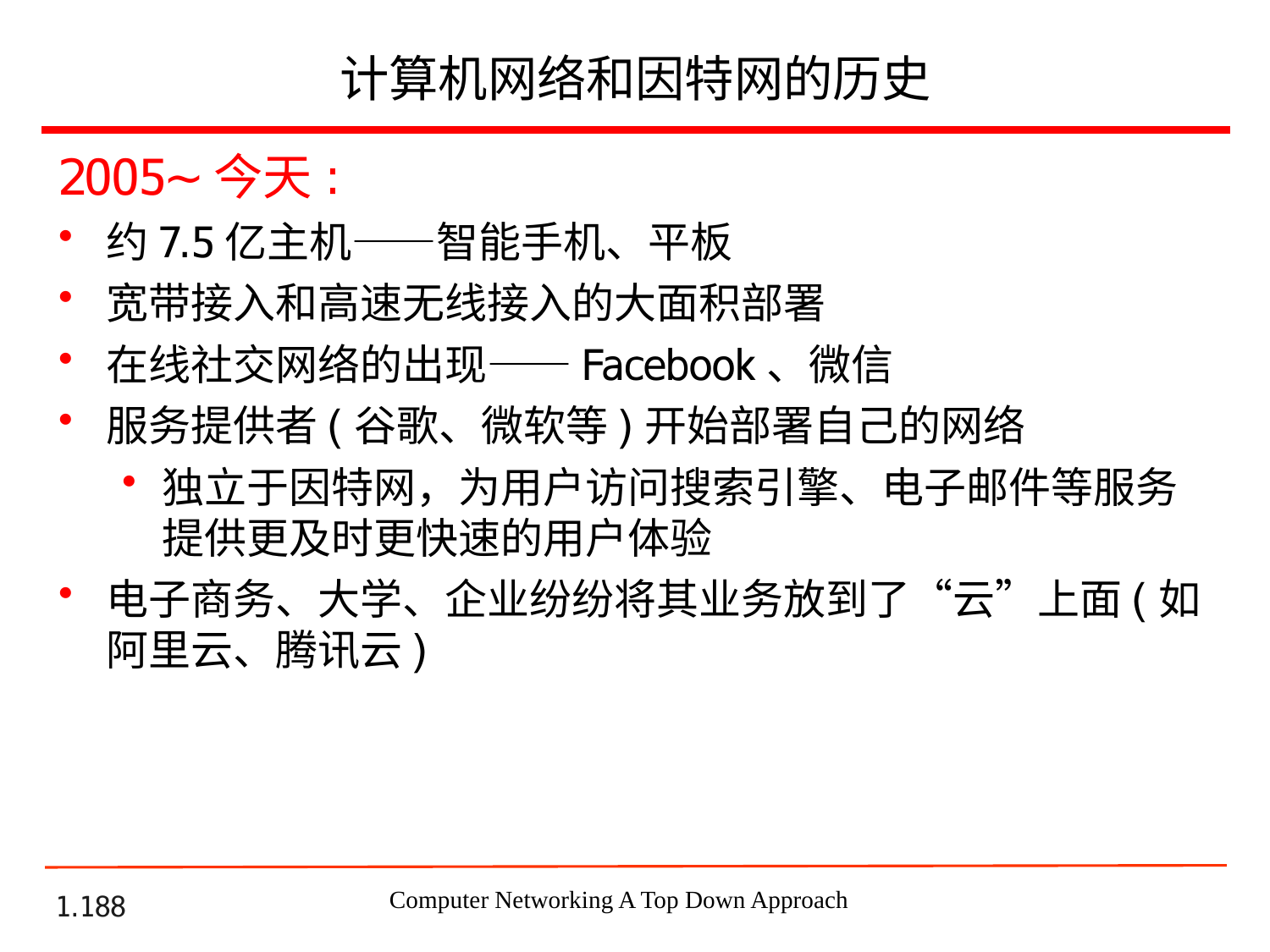

# 计算机网络和因特网的历史
2005~今天:
约7.5亿主机——智能手机、平板
宽带接入和高速无线接入的大面积部署
在线社交网络的出现——Facebook、微信
服务提供者(谷歌、微软等)开始部署自己的网络
独立于因特网，为用户访问搜索引擎、电子邮件等服务提供更及时更快速的用户体验
电子商务、大学、企业纷纷将其业务放到了“云”上面(如阿里云、腾讯云)